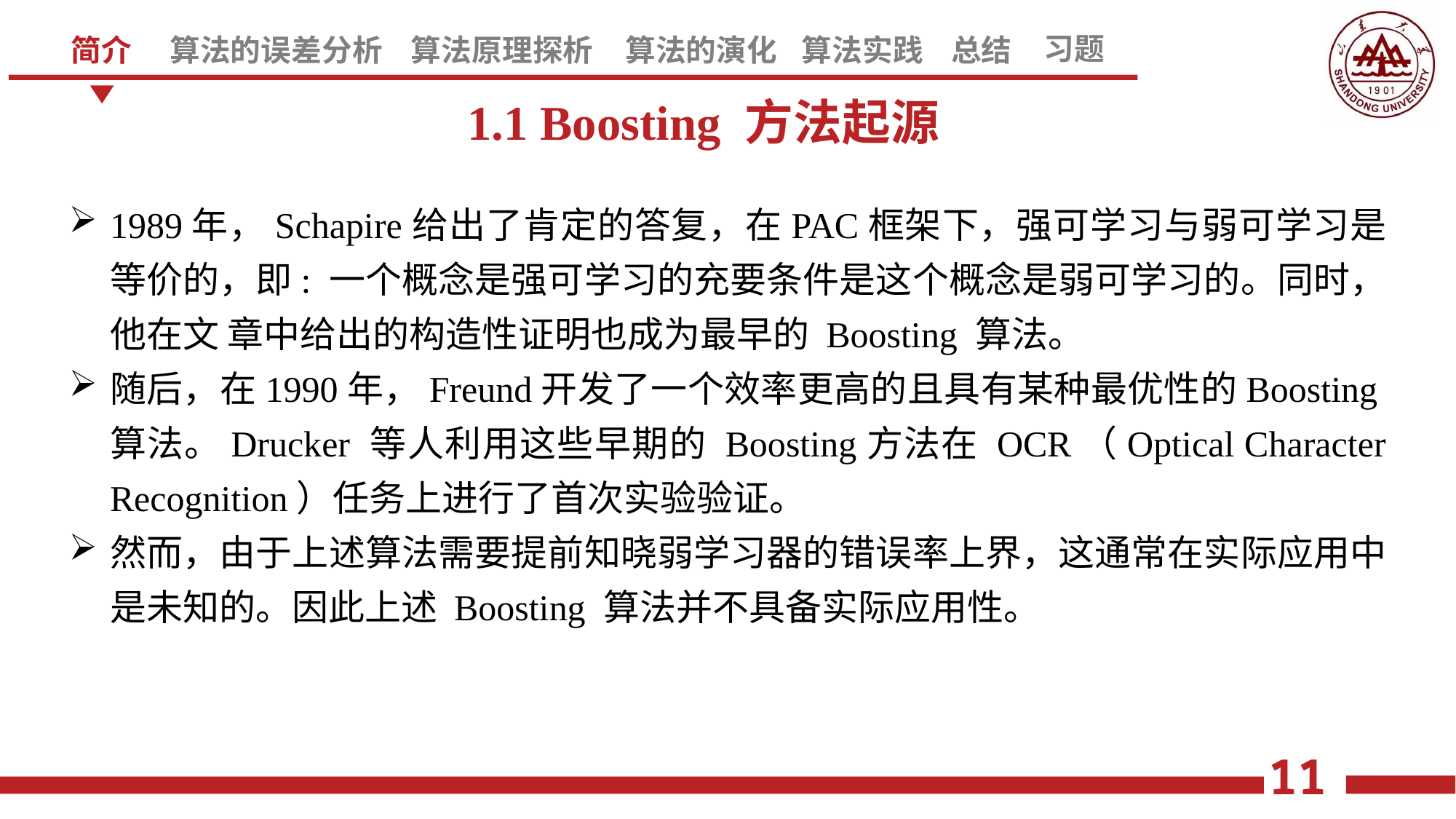

1.1 Boosting 方法起源
1989年，Schapire给出了肯定的答复，在PAC框架下，强可学习与弱可学习是 等价的，即: 一个概念是强可学习的充要条件是这个概念是弱可学习的。同时，他在文 章中给出的构造性证明也成为最早的 Boosting 算法。
随后，在1990年，Freund开发了一个效率更高的且具有某种最优性的Boosting算法。Drucker 等人利用这些早期的 Boosting方法在 OCR（Optical Character Recognition）任务上进行了首次实验验证。
然而，由于上述算法需要提前知晓弱学习器的错误率上界，这通常在实际应用中是未知的。因此上述 Boosting 算法并不具备实际应用性。